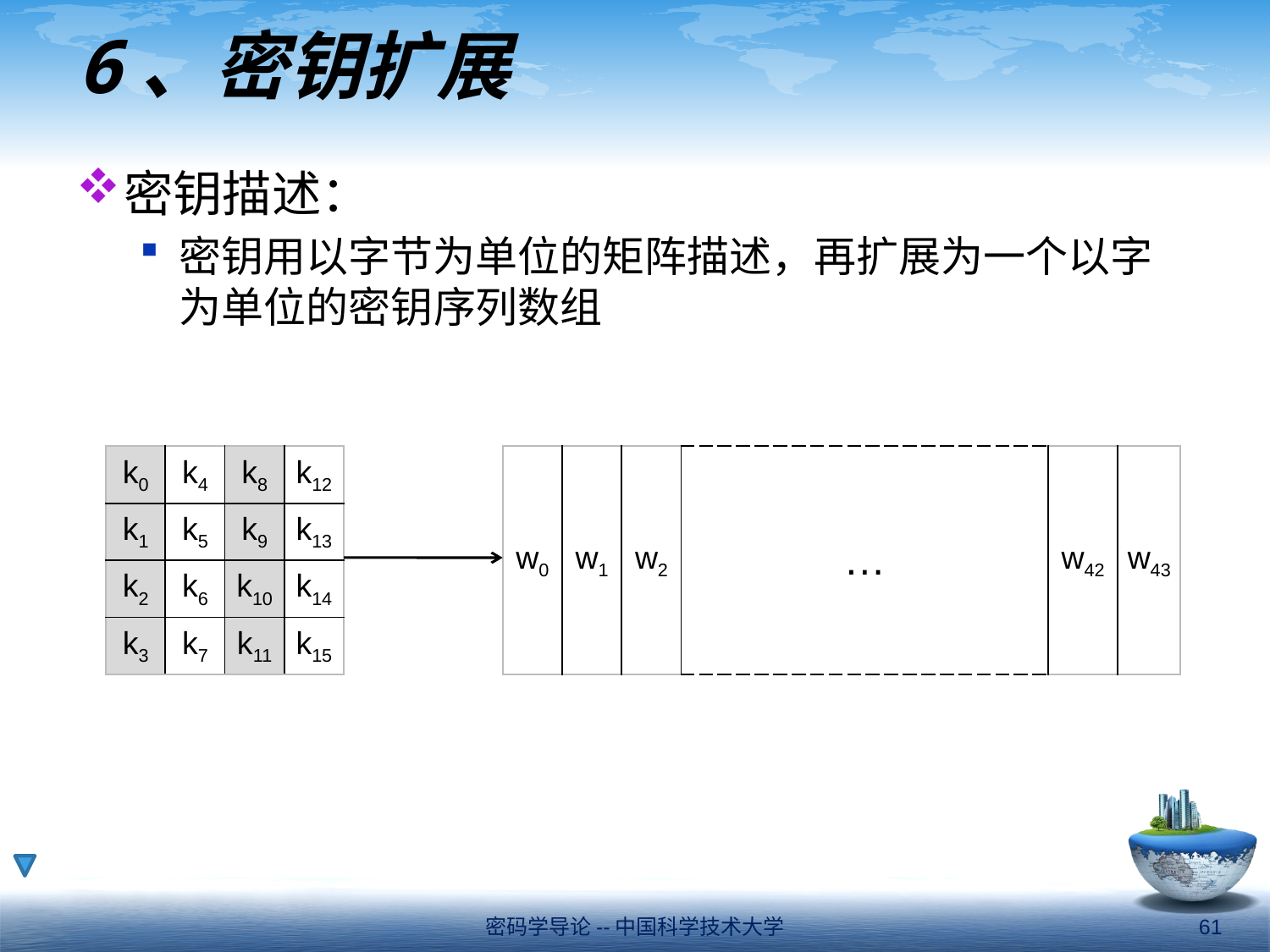

# 6、密钥扩展
密钥描述：
密钥用以字节为单位的矩阵描述，再扩展为一个以字为单位的密钥序列数组

| k0 | k4 | k8 | k12 |
| --- | --- | --- | --- |
| k1 | k5 | k9 | k13 |
| k2 | k6 | k10 | k14 |
| k3 | k7 | k11 | k15 |
| w0 | w1 | w2 | … | w42 | w43 |
| --- | --- | --- | --- | --- | --- |

密码学导论--中国科学技术大学
61